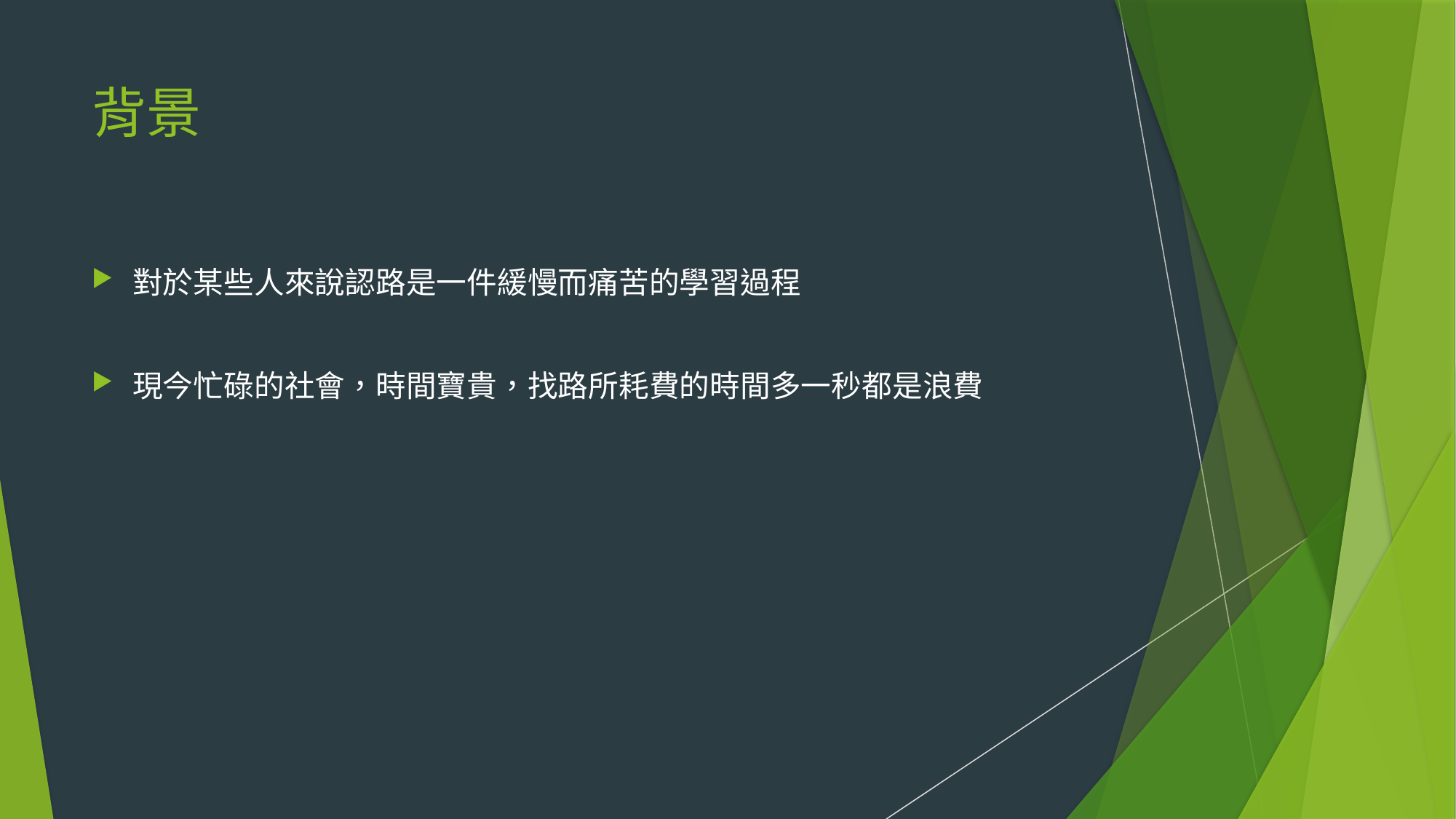

# 背景
對於某些人來說認路是一件緩慢而痛苦的學習過程

現今忙碌的社會，時間寶貴，找路所耗費的時間多一秒都是浪費